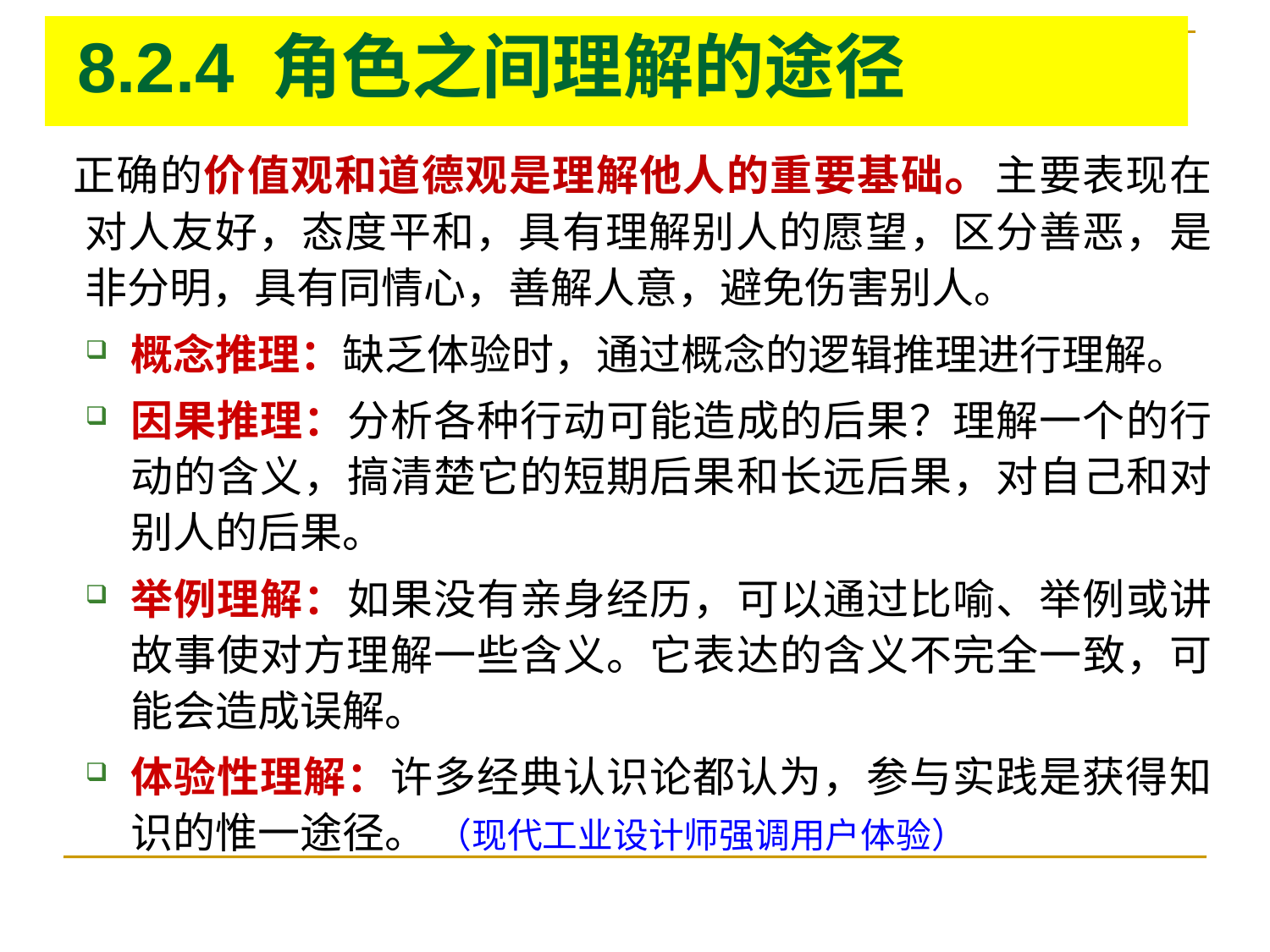

# 8.2.4 角色之间理解的途径
  正确的价值观和道德观是理解他人的重要基础。主要表现在对人友好，态度平和，具有理解别人的愿望，区分善恶，是非分明，具有同情心，善解人意，避免伤害别人。
概念推理：缺乏体验时，通过概念的逻辑推理进行理解。
因果推理：分析各种行动可能造成的后果？理解一个的行动的含义，搞清楚它的短期后果和长远后果，对自己和对别人的后果。
举例理解：如果没有亲身经历，可以通过比喻、举例或讲故事使对方理解一些含义。它表达的含义不完全一致，可能会造成误解。
体验性理解：许多经典认识论都认为，参与实践是获得知识的惟一途径。 （现代工业设计师强调用户体验）

25